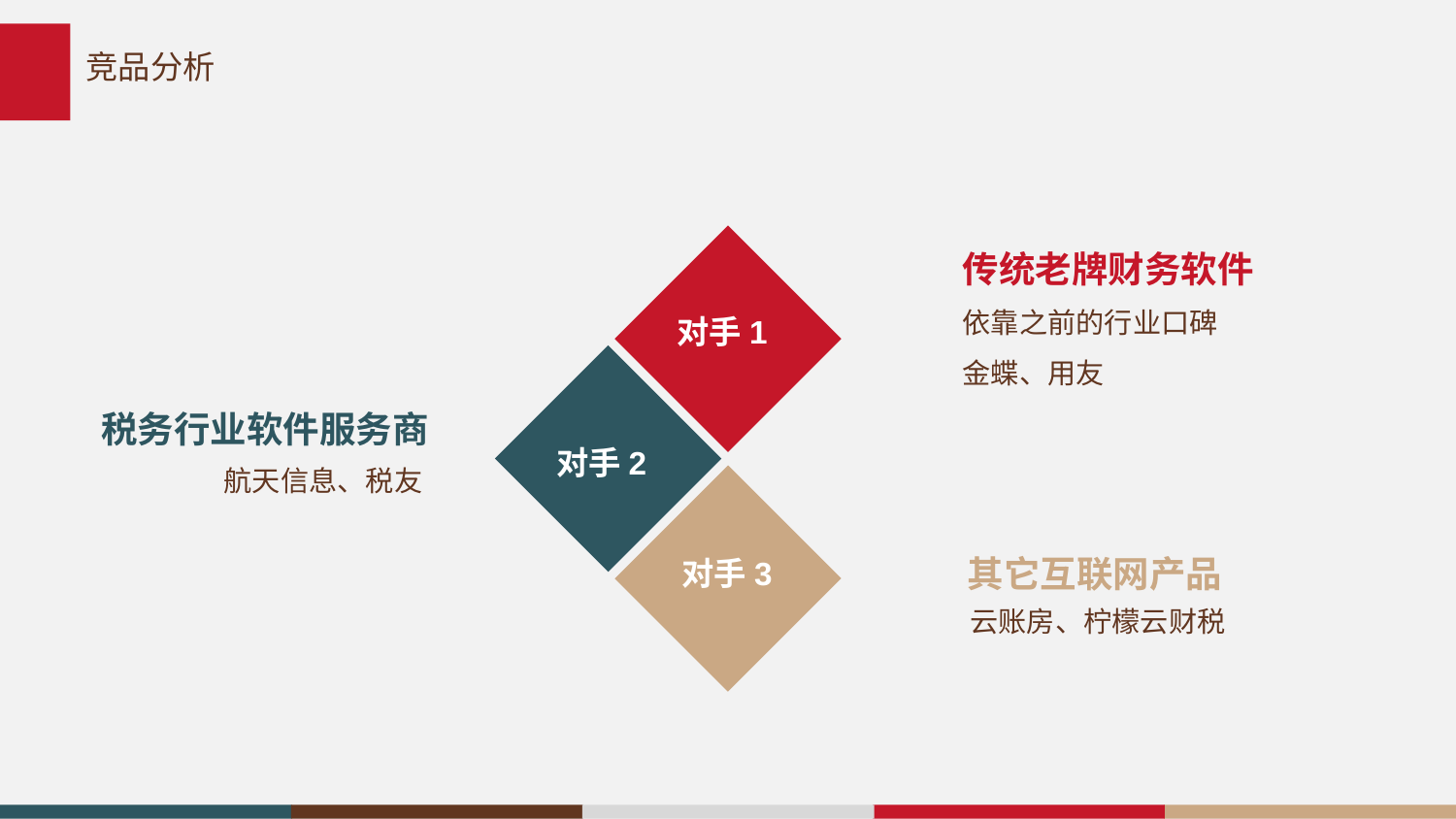

# 竞品分析
传统老牌财务软件

依靠之前的行业口碑
金蝶、用友
对手1

税务行业软件服务商
对手2
航天信息、税友

其它互联网产品
对手3
云账房、柠檬云财税